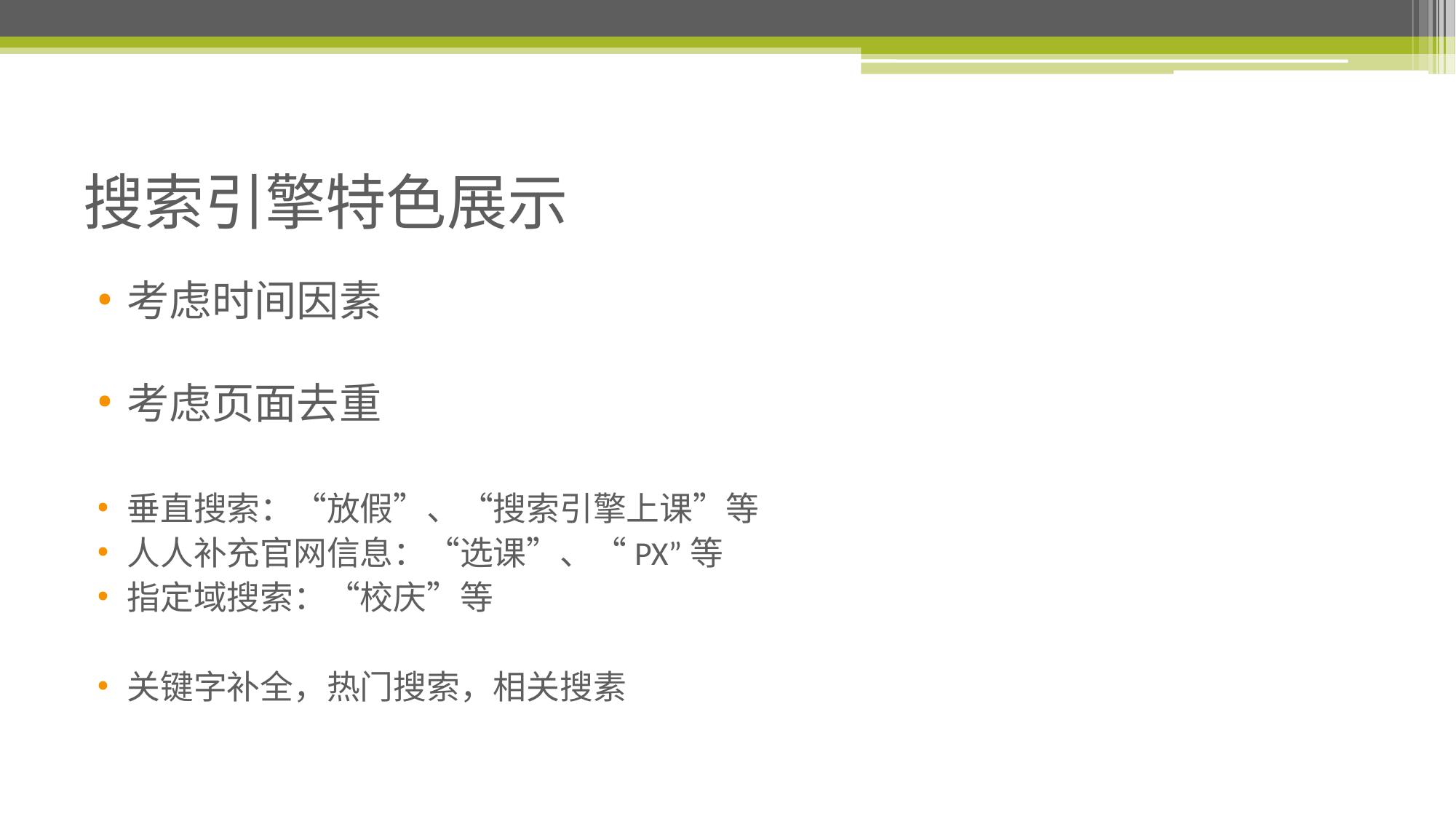

# 搜索引擎特色展示
考虑时间因素

考虑页面去重

垂直搜索：“放假”、“搜索引擎上课”等
人人补充官网信息：“选课”、“PX”等
指定域搜索：“校庆”等

关键字补全，热门搜索，相关搜素